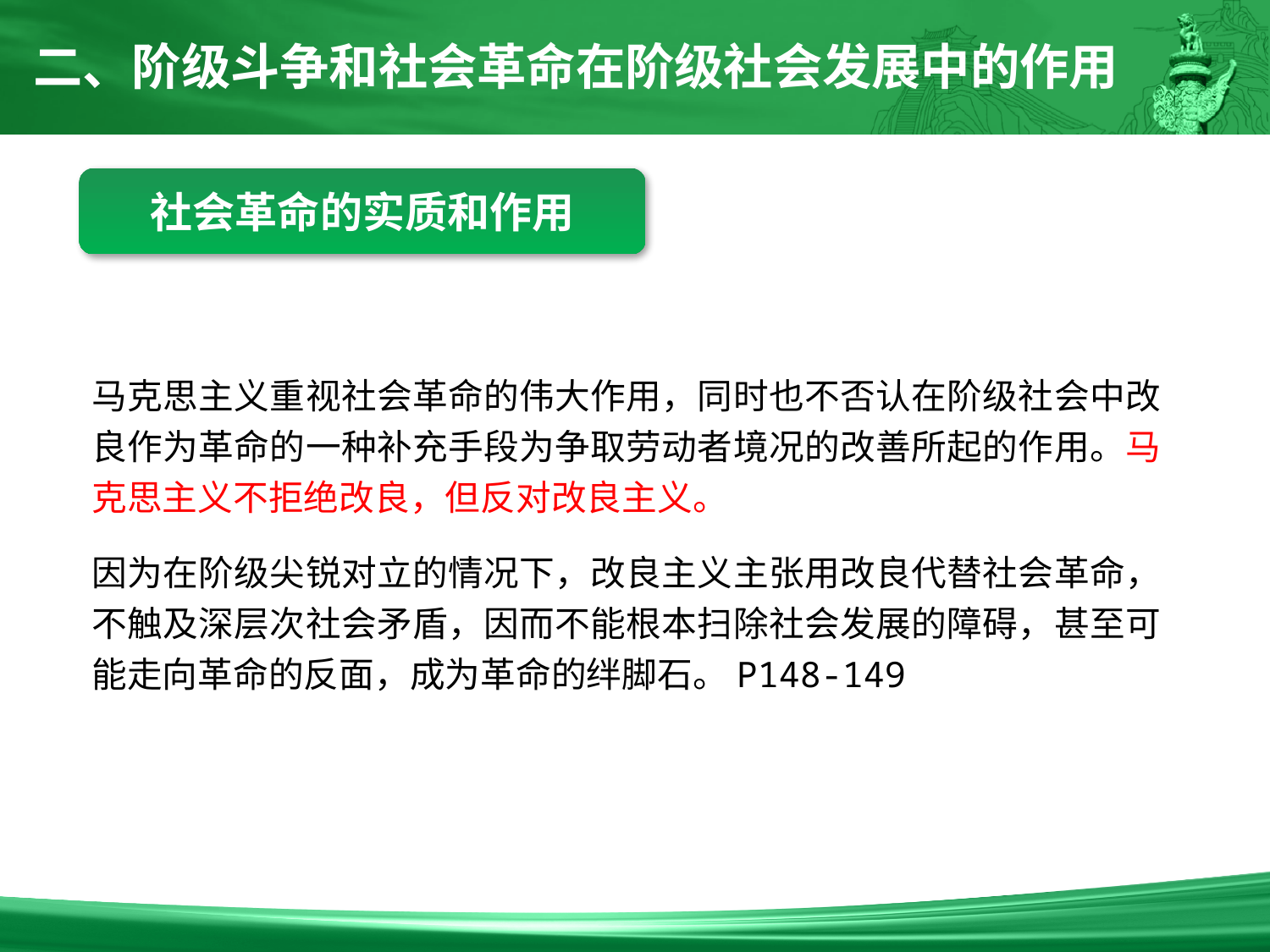

二、阶级斗争和社会革命在阶级社会发展中的作用
社会革命的实质和作用
马克思主义重视社会革命的伟大作用，同时也不否认在阶级社会中改良作为革命的一种补充手段为争取劳动者境况的改善所起的作用。马克思主义不拒绝改良，但反对改良主义。
因为在阶级尖锐对立的情况下，改良主义主张用改良代替社会革命，不触及深层次社会矛盾，因而不能根本扫除社会发展的障碍，甚至可能走向革命的反面，成为革命的绊脚石。P148-149